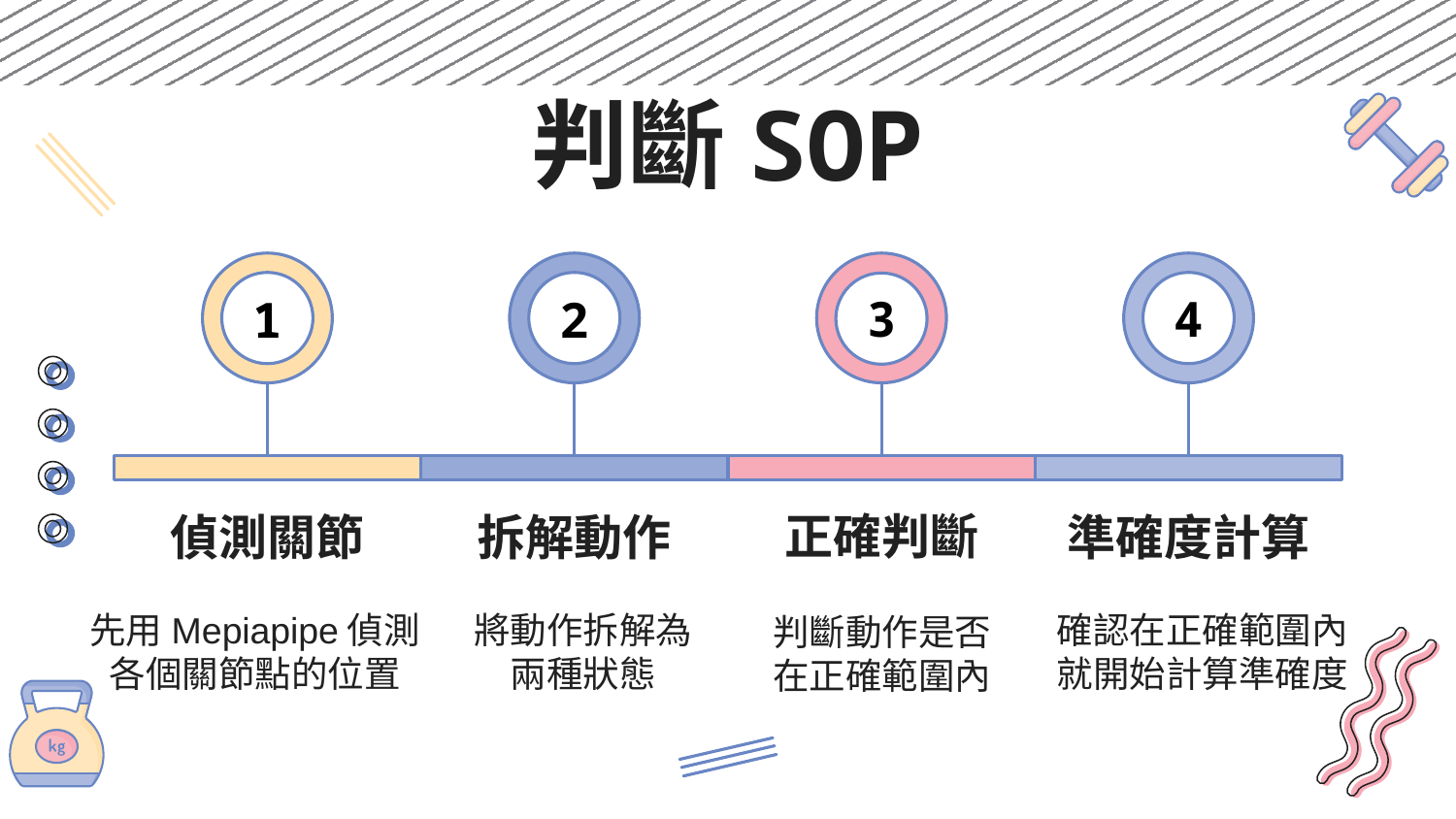

# 判斷SOP

4
3
1
2

正確判斷
準確度計算
偵測關節
拆解動作
先用Mepiapipe偵測
各個關節點的位置
將動作拆解為
兩種狀態
確認在正確範圍內
就開始計算準確度
判斷動作是否
在正確範圍內